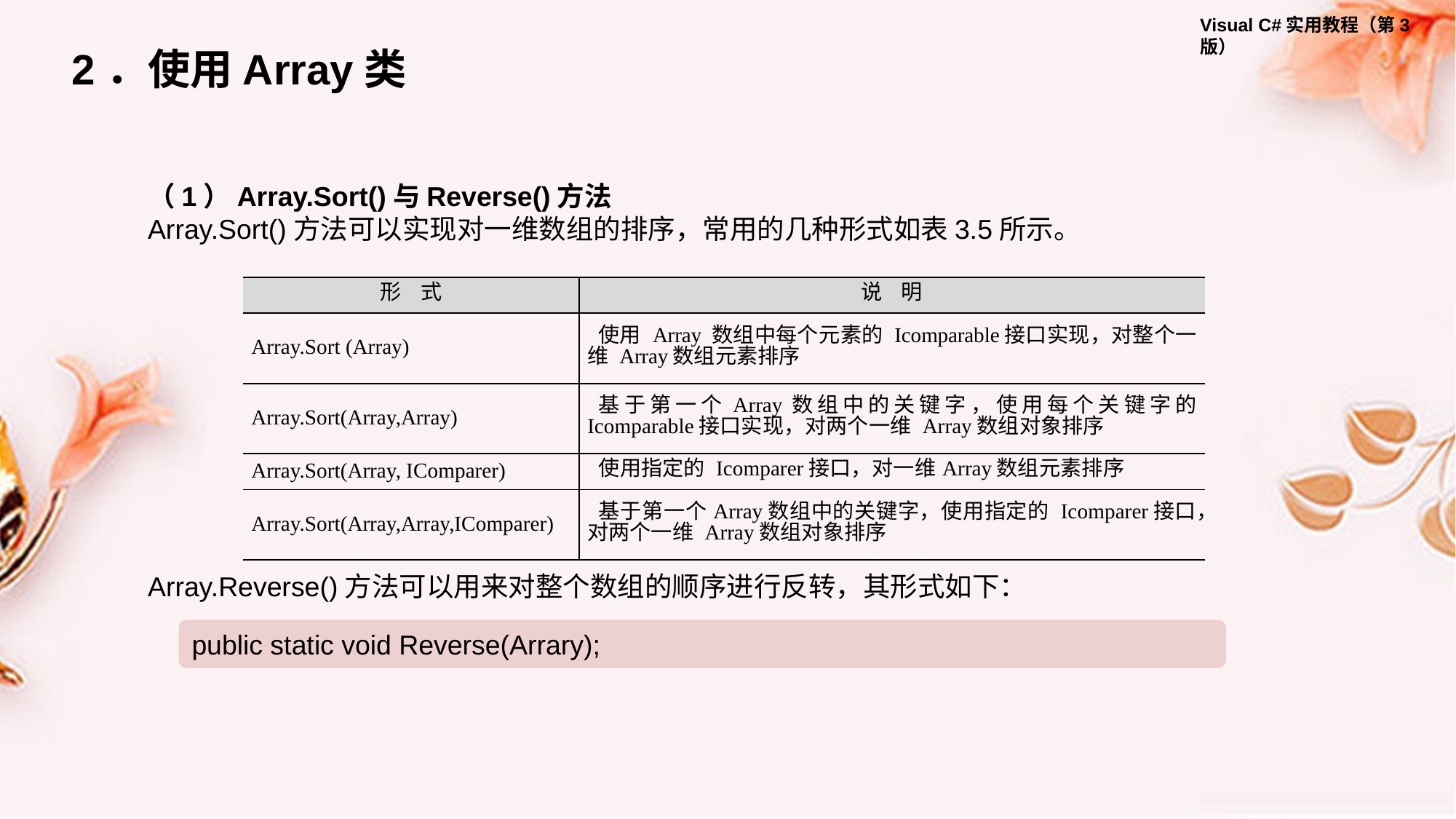

2．使用Array类
（1）Array.Sort()与Reverse()方法
Array.Sort()方法可以实现对一维数组的排序，常用的几种形式如表3.5所示。
| 形 式 | 说 明 |
| --- | --- |
| Array.Sort (Array) | 使用 Array 数组中每个元素的 Icomparable接口实现，对整个一维 Array数组元素排序 |
| Array.Sort(Array,Array) | 基于第一个Array数组中的关键字，使用每个关键字的 Icomparable接口实现，对两个一维 Array数组对象排序 |
| Array.Sort(Array, IComparer) | 使用指定的 Icomparer接口，对一维Array数组元素排序 |
| Array.Sort(Array,Array,IComparer) | 基于第一个Array数组中的关键字，使用指定的 Icomparer接口，对两个一维 Array数组对象排序 |
Array.Reverse()方法可以用来对整个数组的顺序进行反转，其形式如下：
public static void Reverse(Arrary);